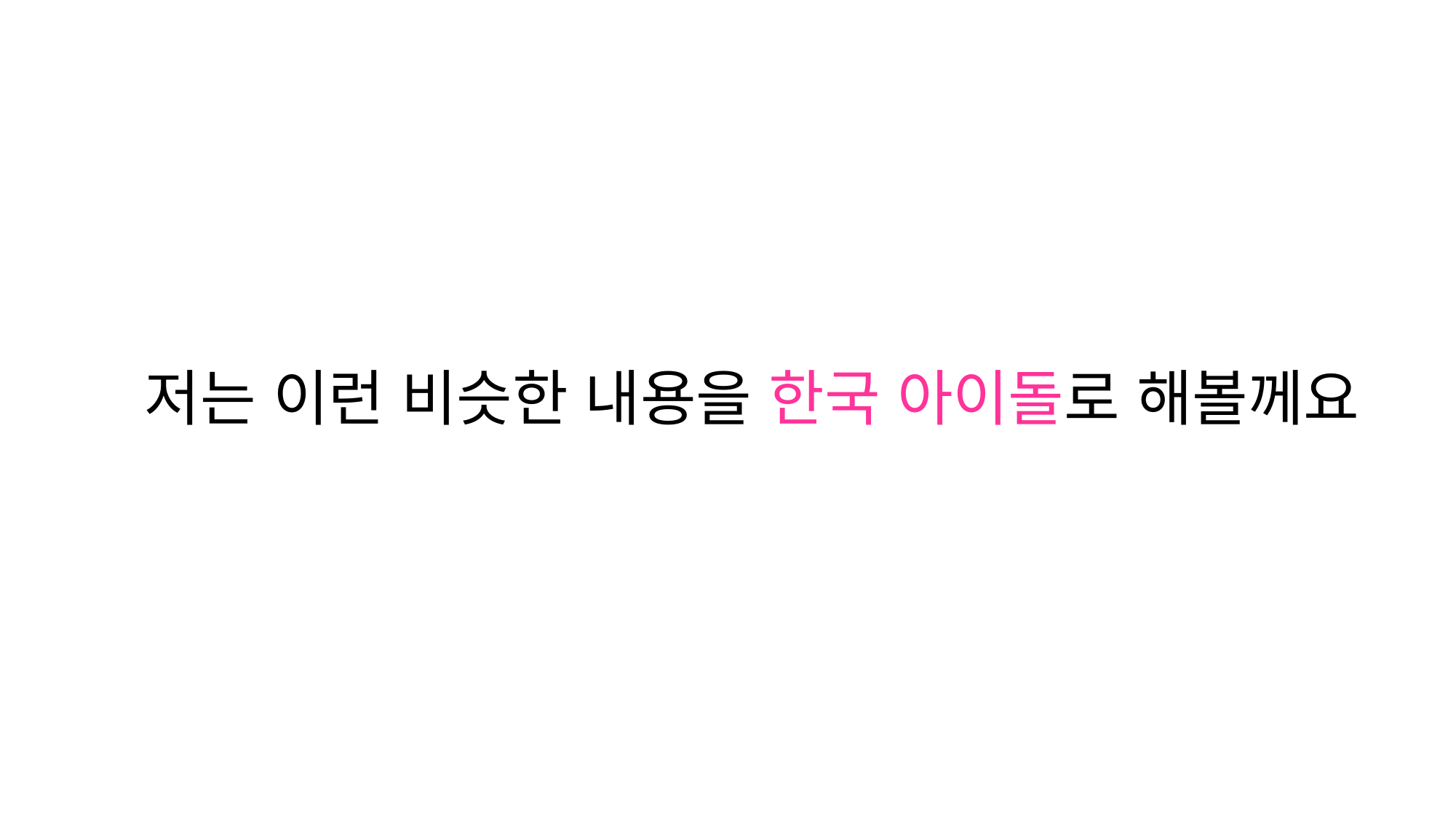

# 저는 이런 비슷한 내용을 한국 아이돌로 해볼께요